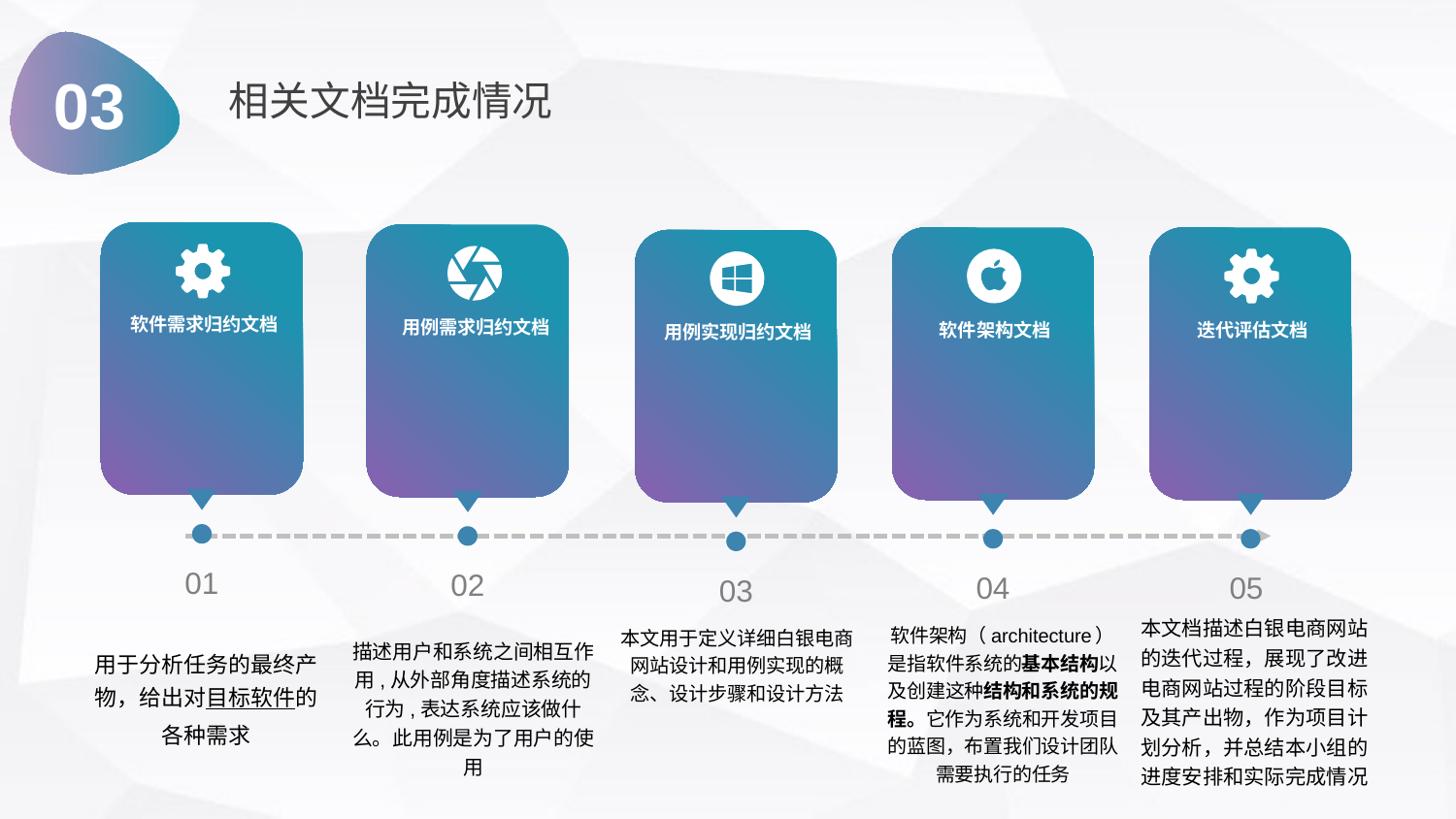

03
相关文档完成情况

软件需求归约文档

用例需求归约文档

软件架构文档

迭代评估文档

用例实现归约文档

01
用于分析任务的最终产物，给出对目标软件的各种需求
02
描述用户和系统之间相互作用,从外部角度描述系统的行为,表达系统应该做什么。此用例是为了用户的使用
05
软件架构（architecture）是指软件系统的基本结构以及创建这种结构和系统的规程。它作为系统和开发项目的蓝图，布置我们设计团队需要执行的任务
04
本文档描述白银电商网站的迭代过程，展现了改进电商网站过程的阶段目标及其产出物，作为项目计划分析，并总结本小组的进度安排和实际完成情况
03
本文用于定义详细白银电商网站设计和用例实现的概念、设计步骤和设计方法